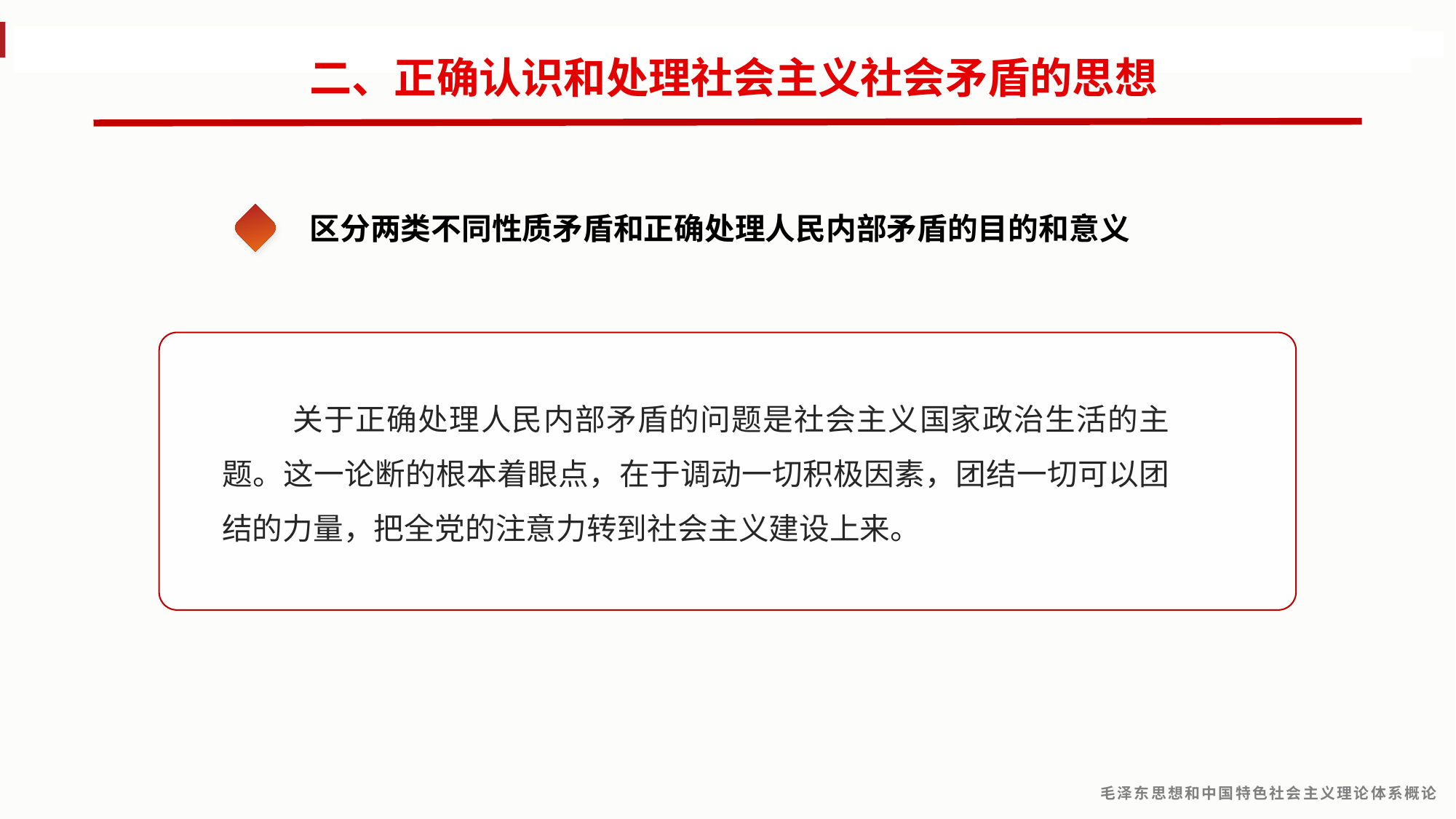

二、正确认识和处理社会主义社会矛盾的思想
第四章 社会主义建设道路初步探索的理论成果

区分两类不同性质矛盾和正确处理人民内部矛盾的目的和意义

 关于正确处理人民内部矛盾的问题是社会主义国家政治生活的主题。这一论断的根本着眼点，在于调动一切积极因素，团结一切可以团结的力量，把全党的注意力转到社会主义建设上来。